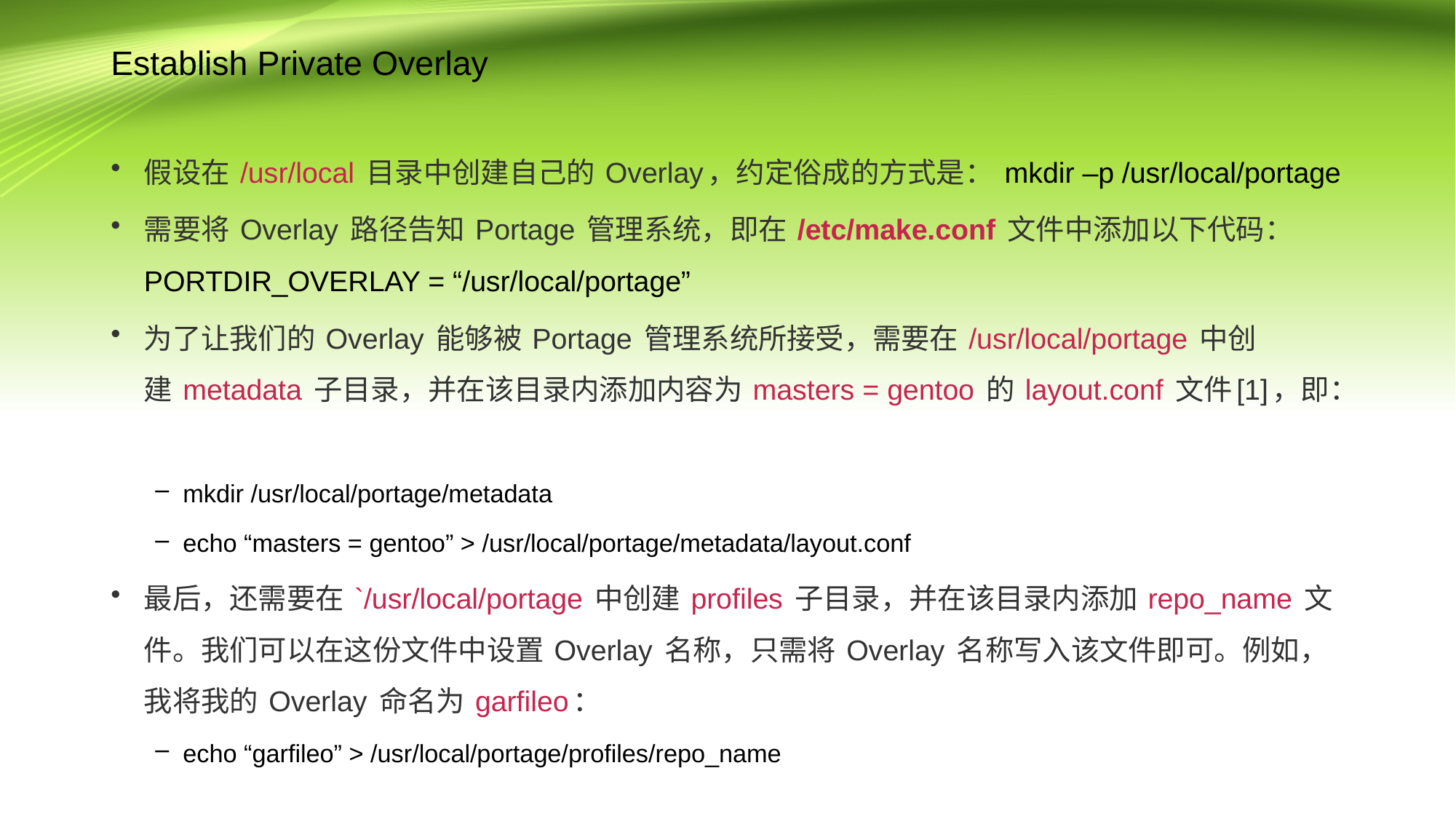

# Establish Private Overlay
假设在 /usr/local 目录中创建自己的 Overlay，约定俗成的方式是： mkdir –p /usr/local/portage
需要将 Overlay 路径告知 Portage 管理系统，即在 /etc/make.conf 文件中添加以下代码： PORTDIR_OVERLAY = “/usr/local/portage”
为了让我们的 Overlay 能够被 Portage 管理系统所接受，需要在 /usr/local/portage 中创建 metadata 子目录，并在该目录内添加内容为 masters = gentoo 的 layout.conf 文件[1]，即：
mkdir /usr/local/portage/metadata
echo “masters = gentoo” > /usr/local/portage/metadata/layout.conf
最后，还需要在 `/usr/local/portage 中创建 profiles 子目录，并在该目录内添加 repo_name 文件。我们可以在这份文件中设置 Overlay 名称，只需将 Overlay 名称写入该文件即可。例如，我将我的 Overlay 命名为 garfileo：
echo “garfileo” > /usr/local/portage/profiles/repo_name